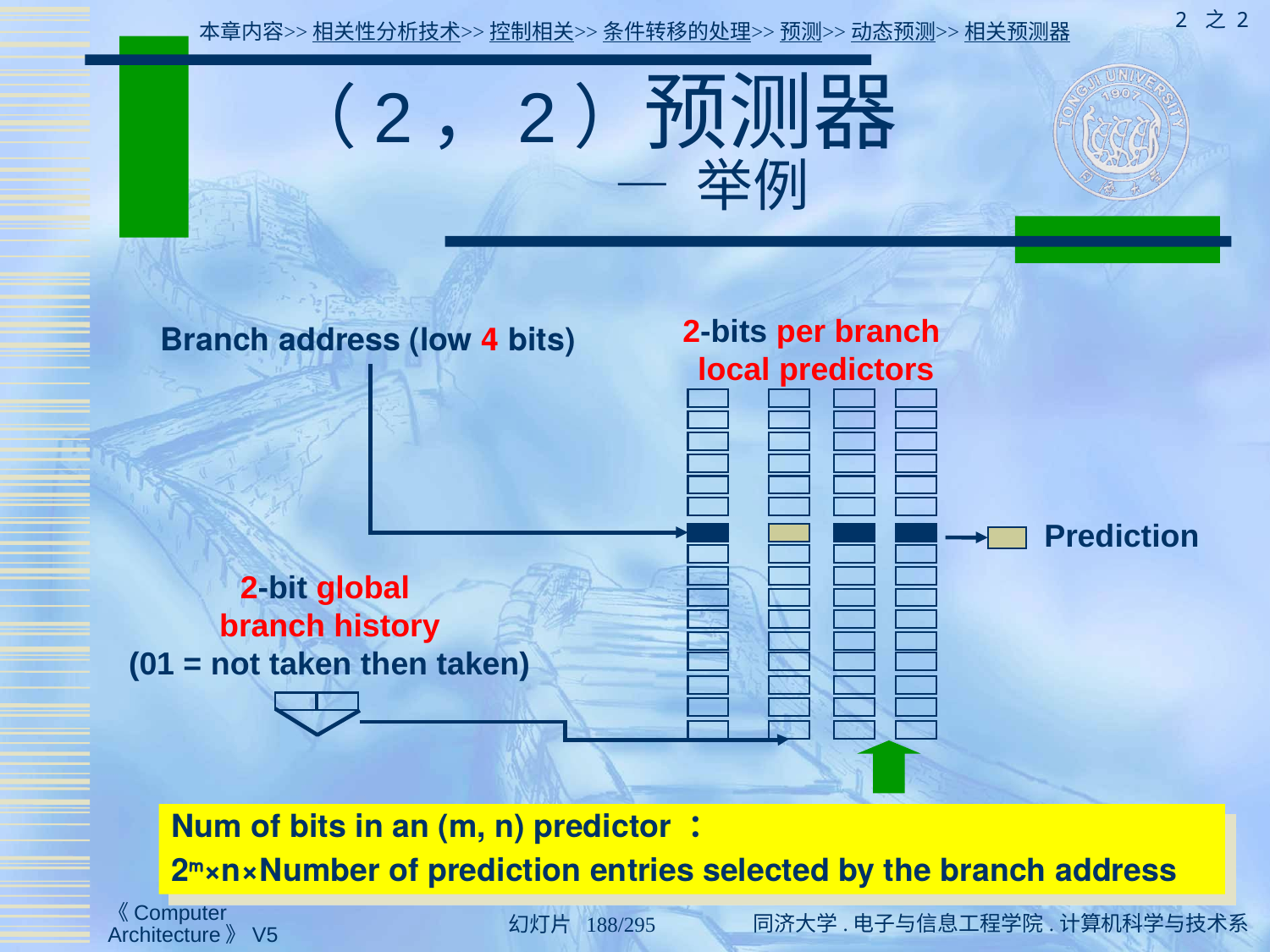

2 之 2
本章内容>>相关性分析技术>>控制相关>>条件转移的处理>>预测>>动态预测>>相关预测器
# （2，2）预测器 —  举例
2-bits per branch
local predictors
Branch address (low 4 bits)

Prediction

2-bit global
branch history
(01 = not taken then taken)

Num of bits in an (m, n) predictor ：
2m×n×Number of prediction entries selected by the branch address